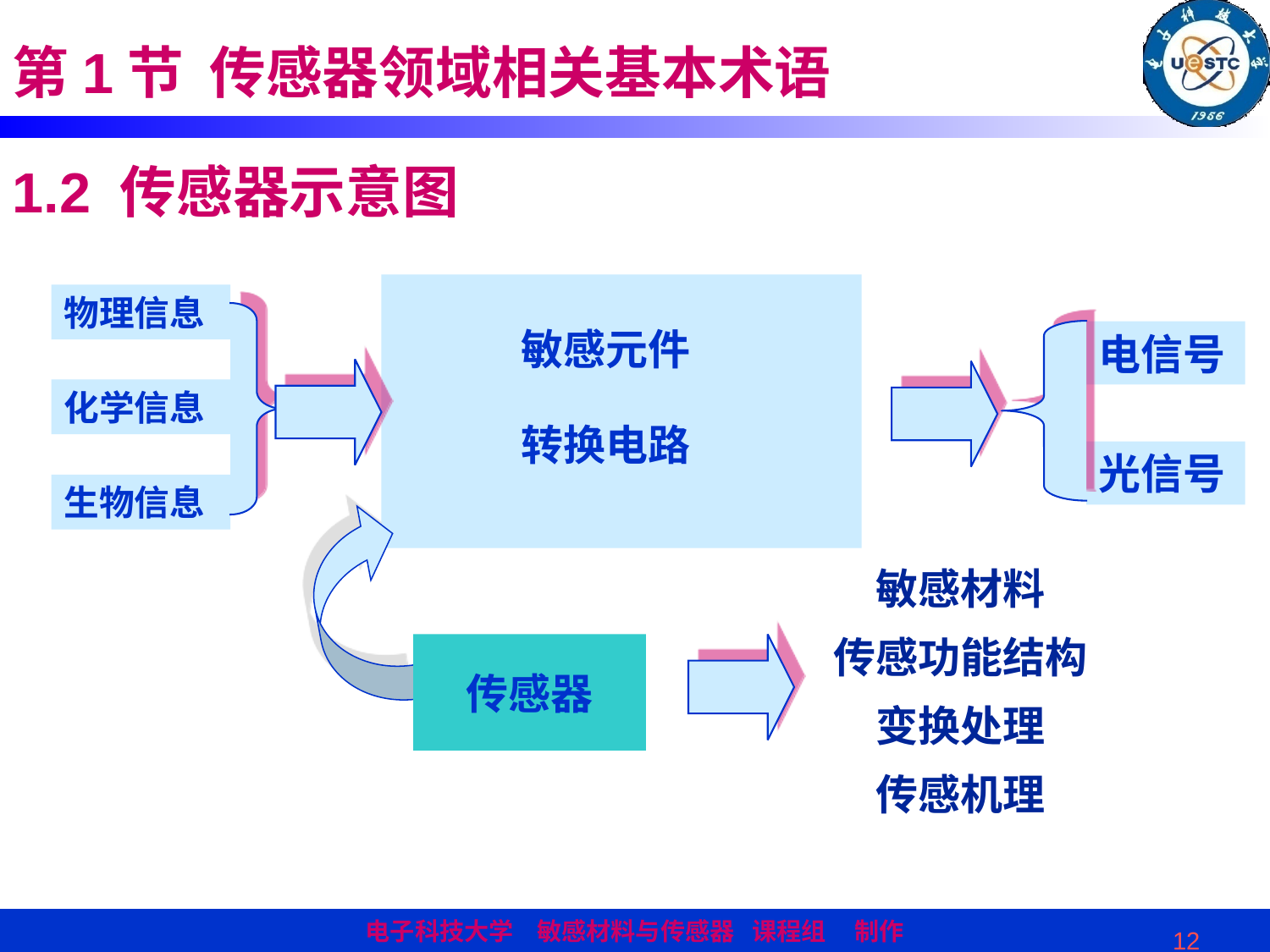

第1节  传感器领域相关基本术语
1.2 传感器示意图

物理信息

敏感元件

电信号
光信号

化学信息
转换电路
生物信息

敏感材料
传感功能结构
变换处理
传感机理
传感器

12